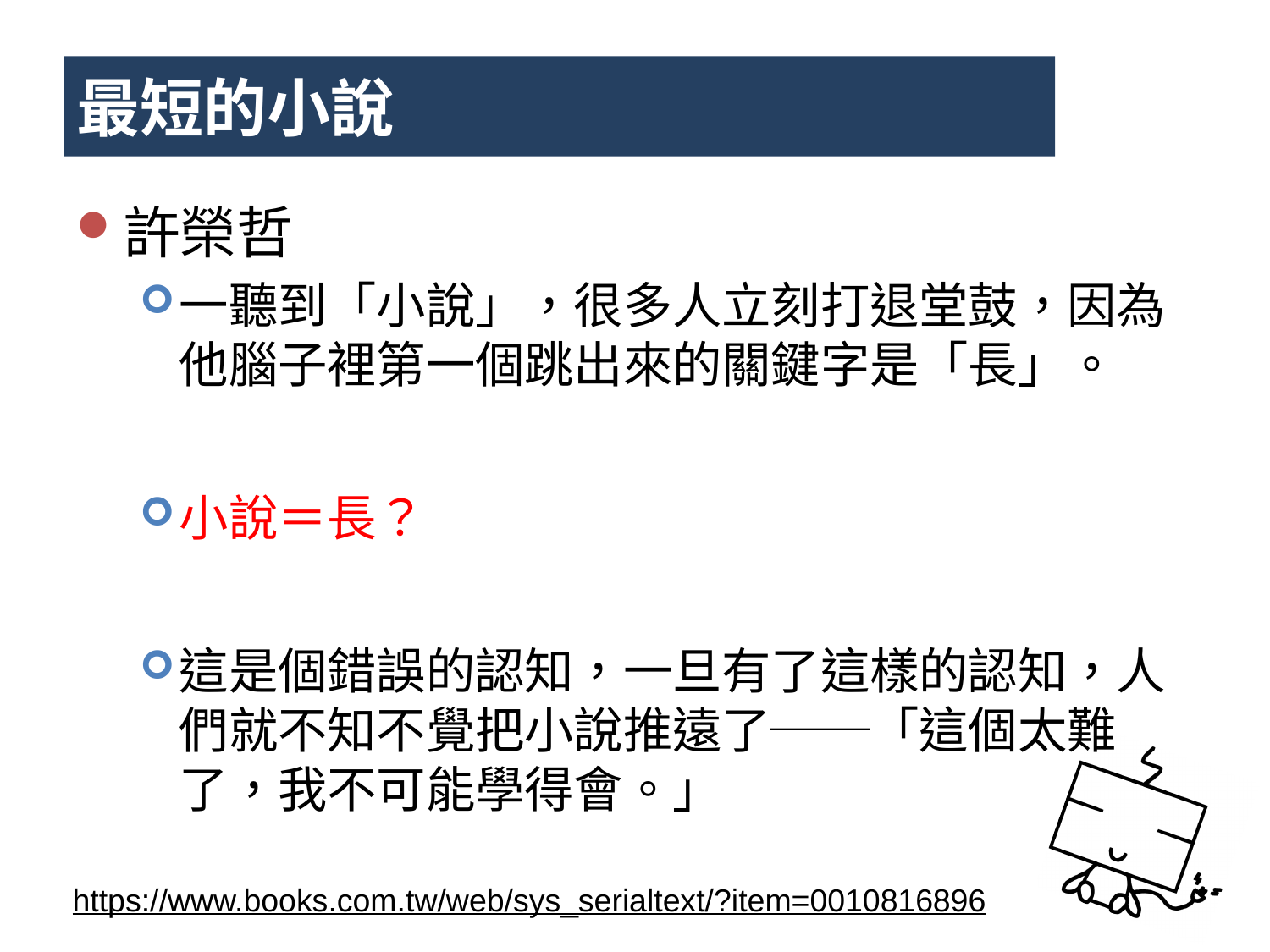

# 最短的小說
許榮哲
一聽到「小說」，很多人立刻打退堂鼓，因為他腦子裡第一個跳出來的關鍵字是「長」。

小說＝長？

這是個錯誤的認知，一旦有了這樣的認知，人們就不知不覺把小說推遠了──「這個太難了，我不可能學得會。」
https://www.books.com.tw/web/sys_serialtext/?item=0010816896
56